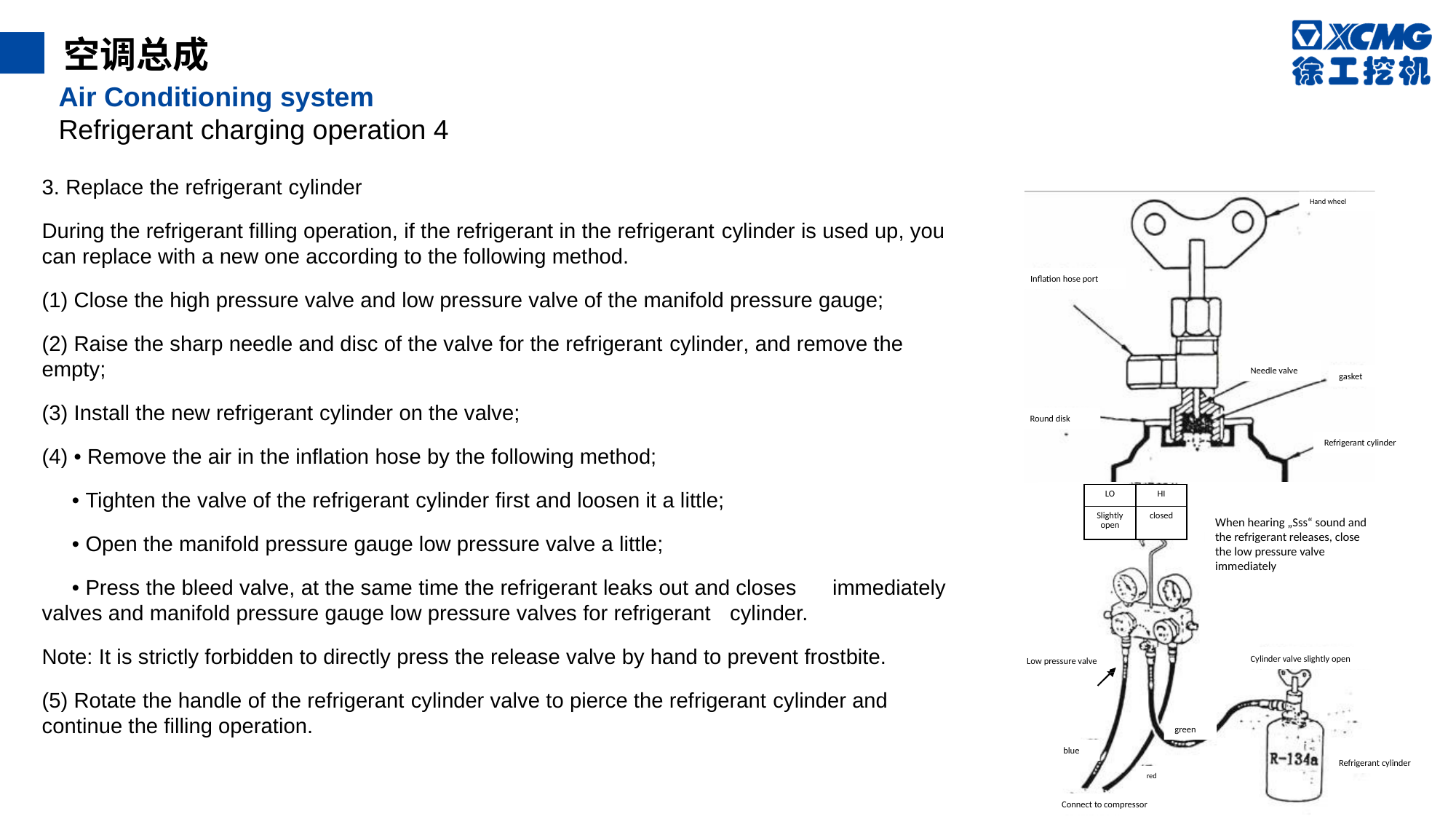

空调总成
Air Conditioning system
Refrigerant charging operation 4

3. Replace the refrigerant cylinder
During the refrigerant filling operation, if the refrigerant in the refrigerant cylinder is used up, you can replace with a new one according to the following method.
(1) Close the high pressure valve and low pressure valve of the manifold pressure gauge;
(2) Raise the sharp needle and disc of the valve for the refrigerant cylinder, and remove the empty;
(3) Install the new refrigerant cylinder on the valve;
(4) • Remove the air in the inflation hose by the following method;
     • Tighten the valve of the refrigerant cylinder first and loosen it a little;
     • Open the manifold pressure gauge low pressure valve a little;
     • Press the bleed valve, at the same time the refrigerant leaks out and closes      immediately valves and manifold pressure gauge low pressure valves for refrigerant   cylinder.
Note: It is strictly forbidden to directly press the release valve by hand to prevent frostbite.
(5) Rotate the handle of the refrigerant cylinder valve to pierce the refrigerant cylinder and continue the filling operation.

Hand wheel
Inflation hose port
Needle valve
gasket
Round disk
Refrigerant cylinder

| LO | HI |
| --- | --- |
| Slightly open | closed |
When hearing „Sss“ sound and the refrigerant releases, close the low pressure valve immediately
Cylinder valve slightly open
Low pressure valve
green
blue
Refrigerant cylinder
red
Connect to compressor